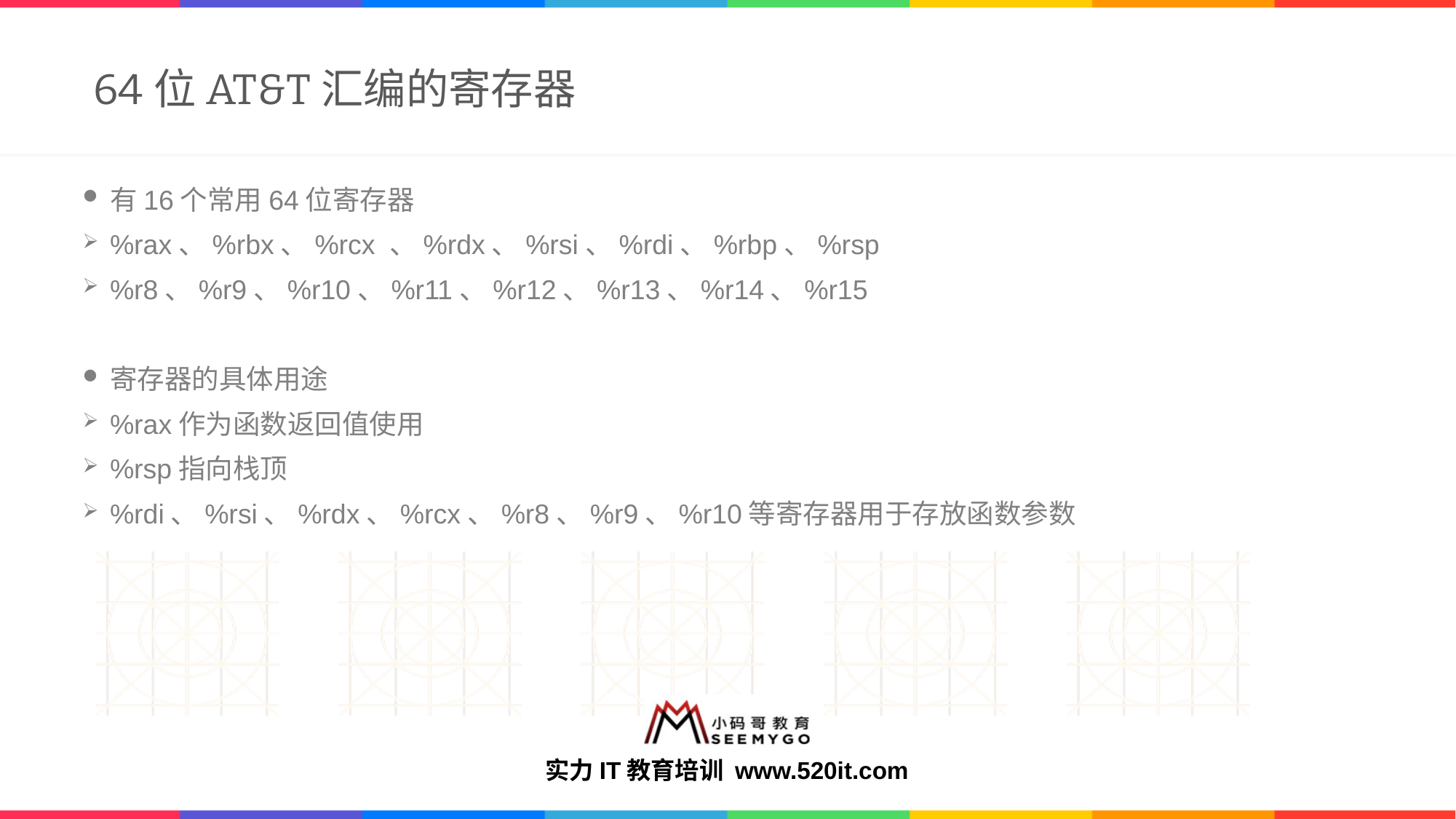

# 64位AT&T汇编的寄存器

有16个常用64位寄存器
%rax、%rbx、%rcx 、%rdx、%rsi、%rdi、%rbp、%rsp
%r8、%r9、%r10、%r11、%r12、%r13、%r14、%r15

寄存器的具体用途
%rax作为函数返回值使用
%rsp指向栈顶
%rdi、%rsi、%rdx、%rcx、%r8、%r9、%r10等寄存器用于存放函数参数